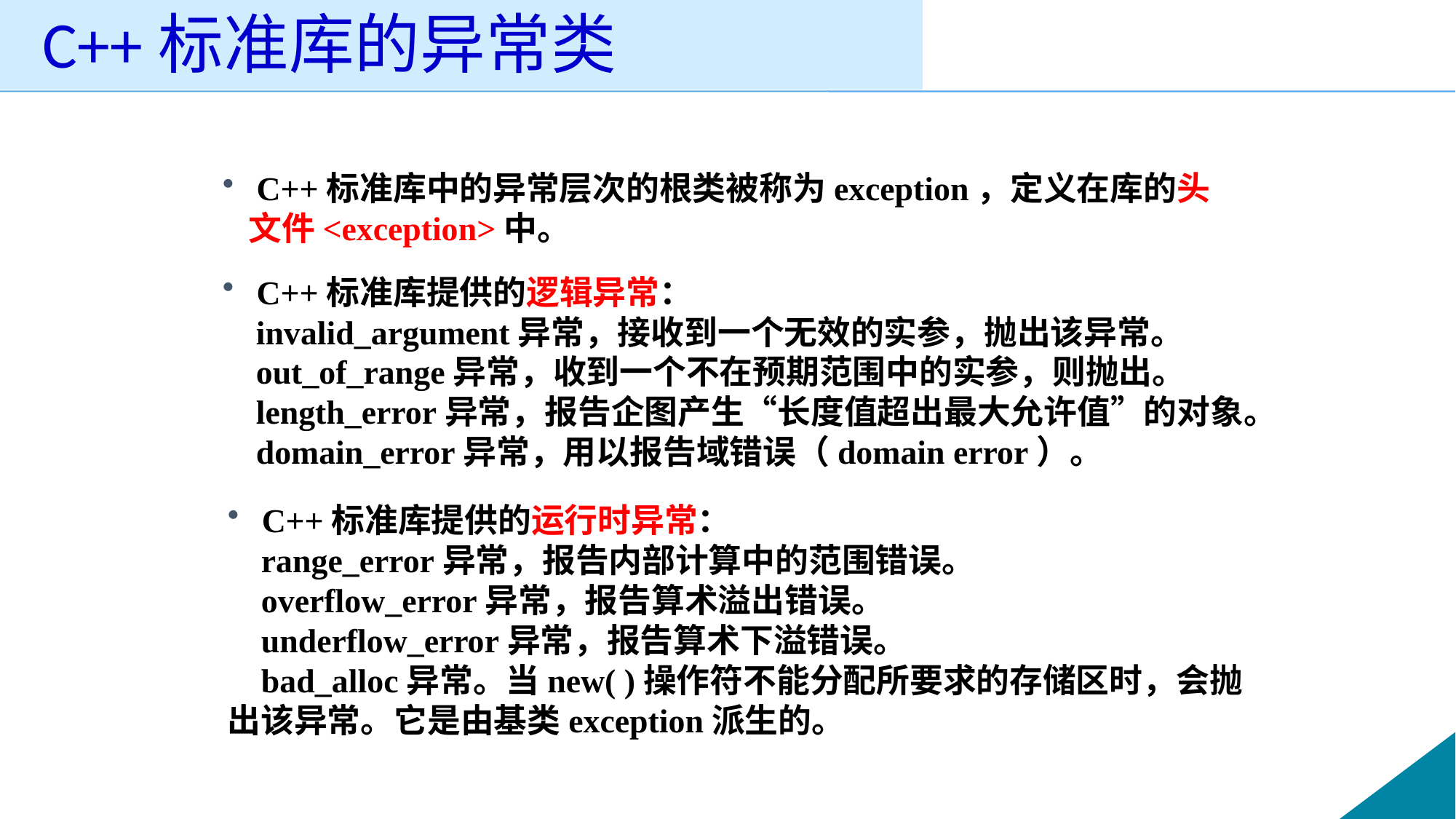

# C++标准库的异常类
 C++标准库中的异常层次的根类被称为exception，定义在库的头文件<exception>中。
 C++标准库提供的逻辑异常：
    invalid_argument异常，接收到一个无效的实参，抛出该异常。
    out_of_range异常，收到一个不在预期范围中的实参，则抛出。
    length_error异常，报告企图产生“长度值超出最大允许值”的对象。
    domain_error异常，用以报告域错误（domain error）。
 C++标准库提供的运行时异常：
    range_error异常，报告内部计算中的范围错误。
    overflow_error异常，报告算术溢出错误。
    underflow_error异常，报告算术下溢错误。
    bad_alloc异常。当new( )操作符不能分配所要求的存储区时，会抛出该异常。它是由基类exception派生的。